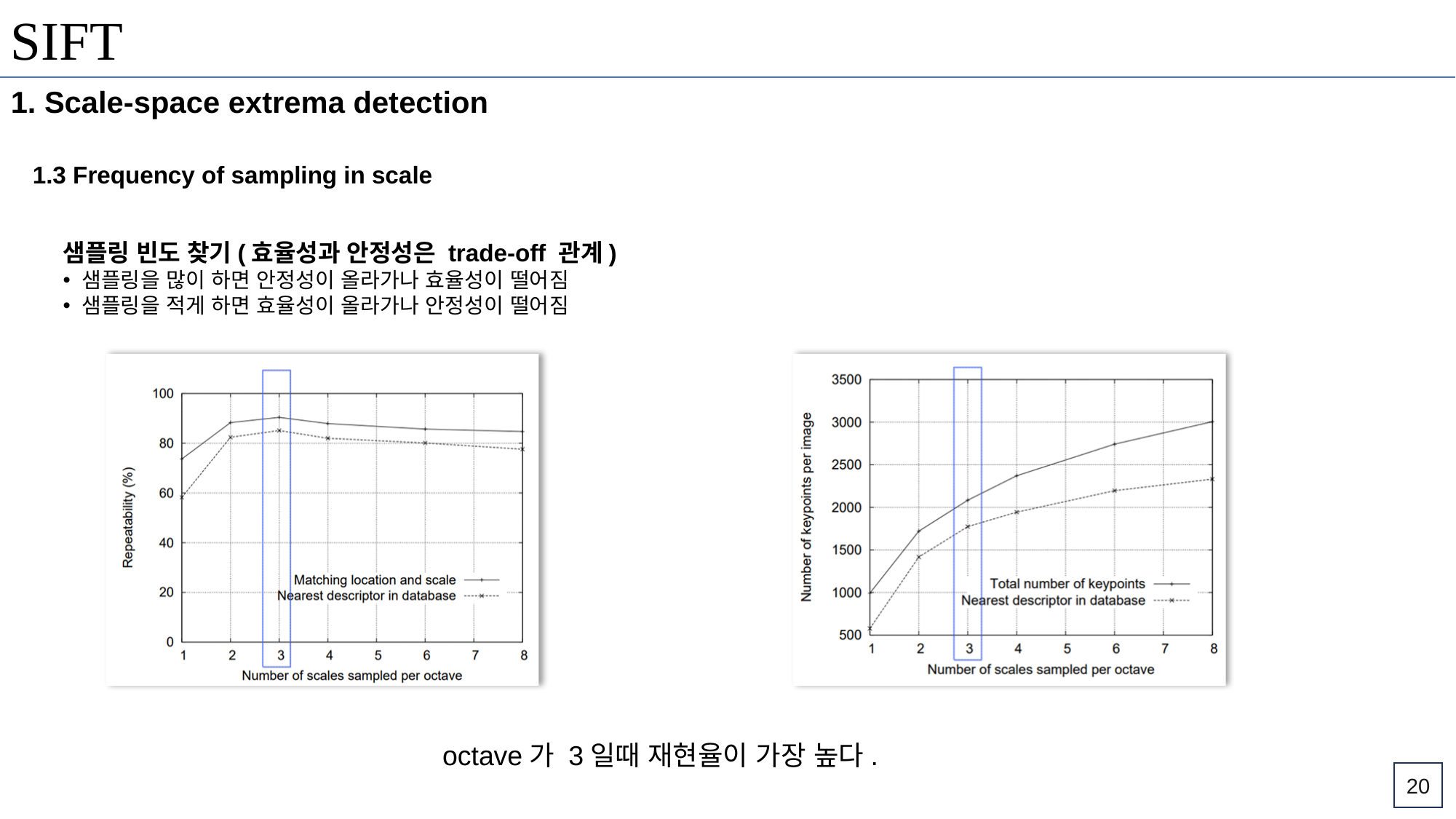

SIFT
1. Scale-space extrema detection
1.3 Frequency of sampling in scale
샘플링 빈도 찾기(효율성과 안정성은 trade-off 관계)
 샘플링을 많이 하면 안정성이 올라가나 효율성이 떨어짐
 샘플링을 적게 하면 효율성이 올라가나 안정성이 떨어짐

octave가 3일때 재현율이 가장 높다.
20